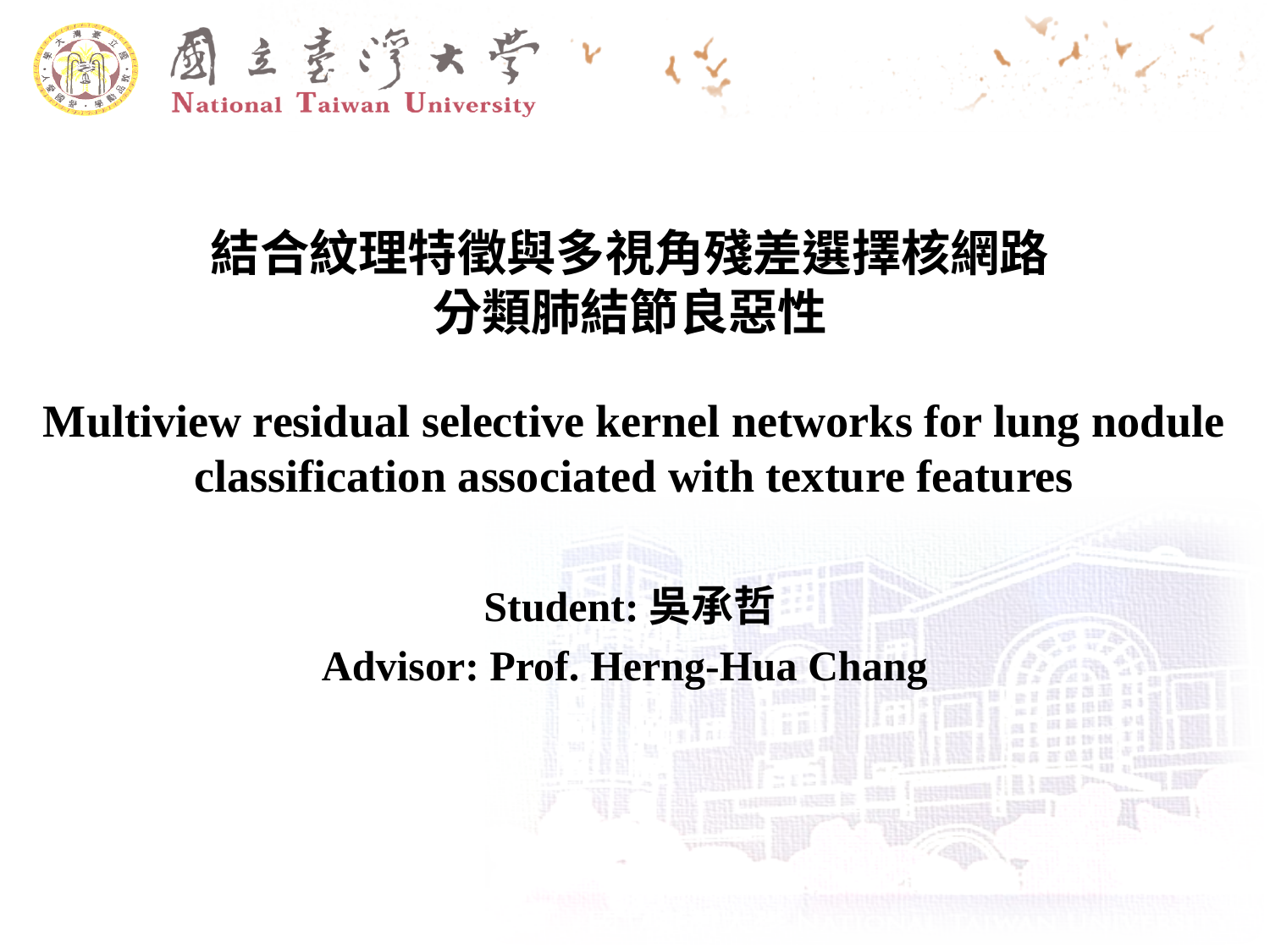

# 結合紋理特徵與多視角殘差選擇核網路 分類肺結節良惡性
Multiview residual selective kernel networks for lung nodule classification associated with texture features
Student:吳承哲
Advisor: Prof. Herng-Hua Chang